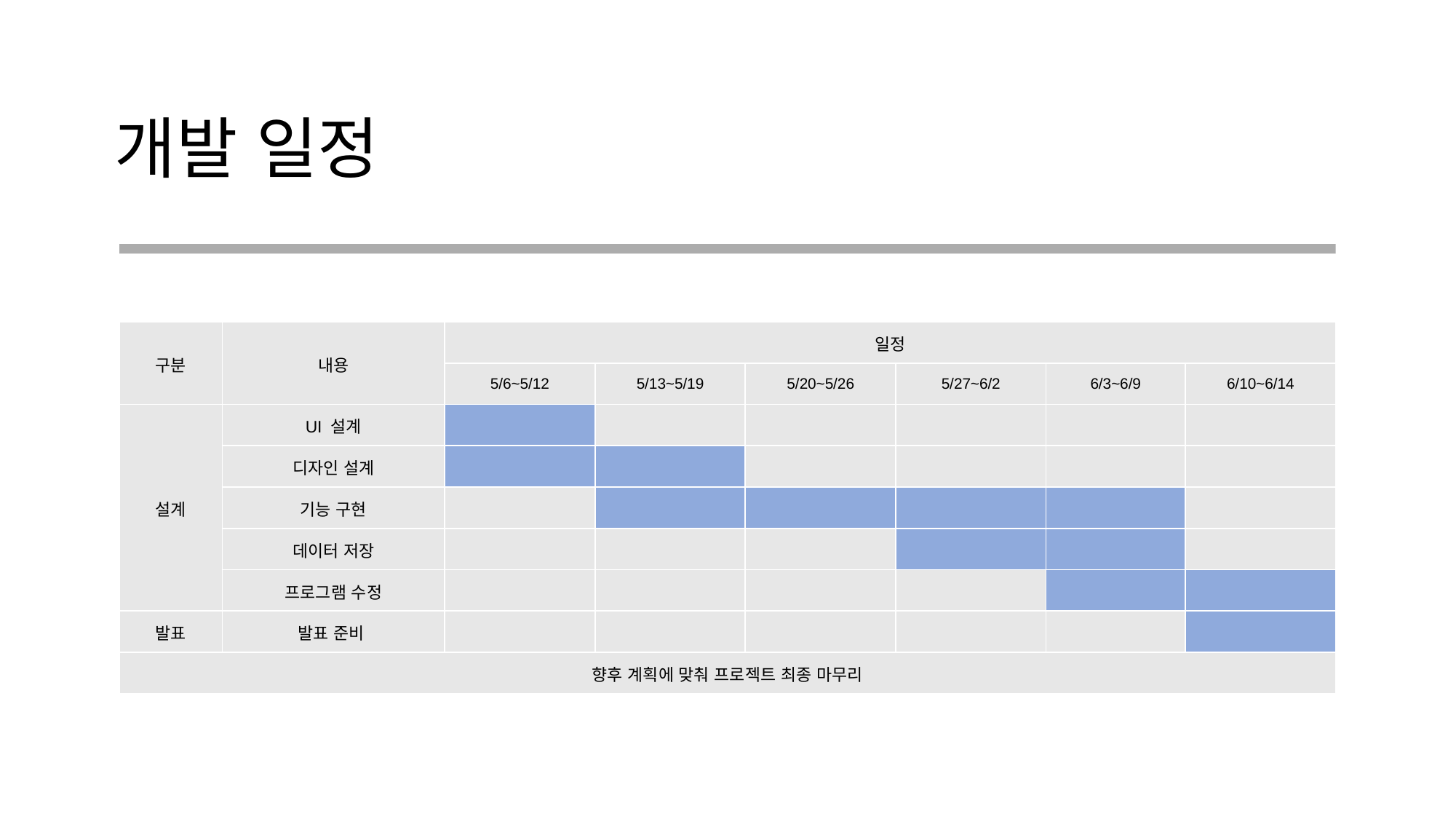

# 개발 일정

| 구분 | 내용 | 일정 |  |  |  |  |  |
| --- | --- | --- | --- | --- | --- | --- | --- |
|  |  | 5/6~5/12 | 5/13~5/19 | 5/20~5/26 | 5/27~6/2 | 6/3~6/9 | 6/10~6/14 |
| 설계 | UI 설계 |  |  |  |  |  |  |
|  | 디자인 설계 |  |  |  |  |  |  |
|  | 기능 구현 |  |  |  |  |  |  |
|  | 데이터 저장 |  |  |  |  |  |  |
|  | 프로그램 수정 |  |  |  |  |  |  |
| 발표 | 발표 준비 |  |  |  |  |  |  |
| 향후 계획에 맞춰 프로젝트 최종 마무리 |  |  |  |  |  |  |  |